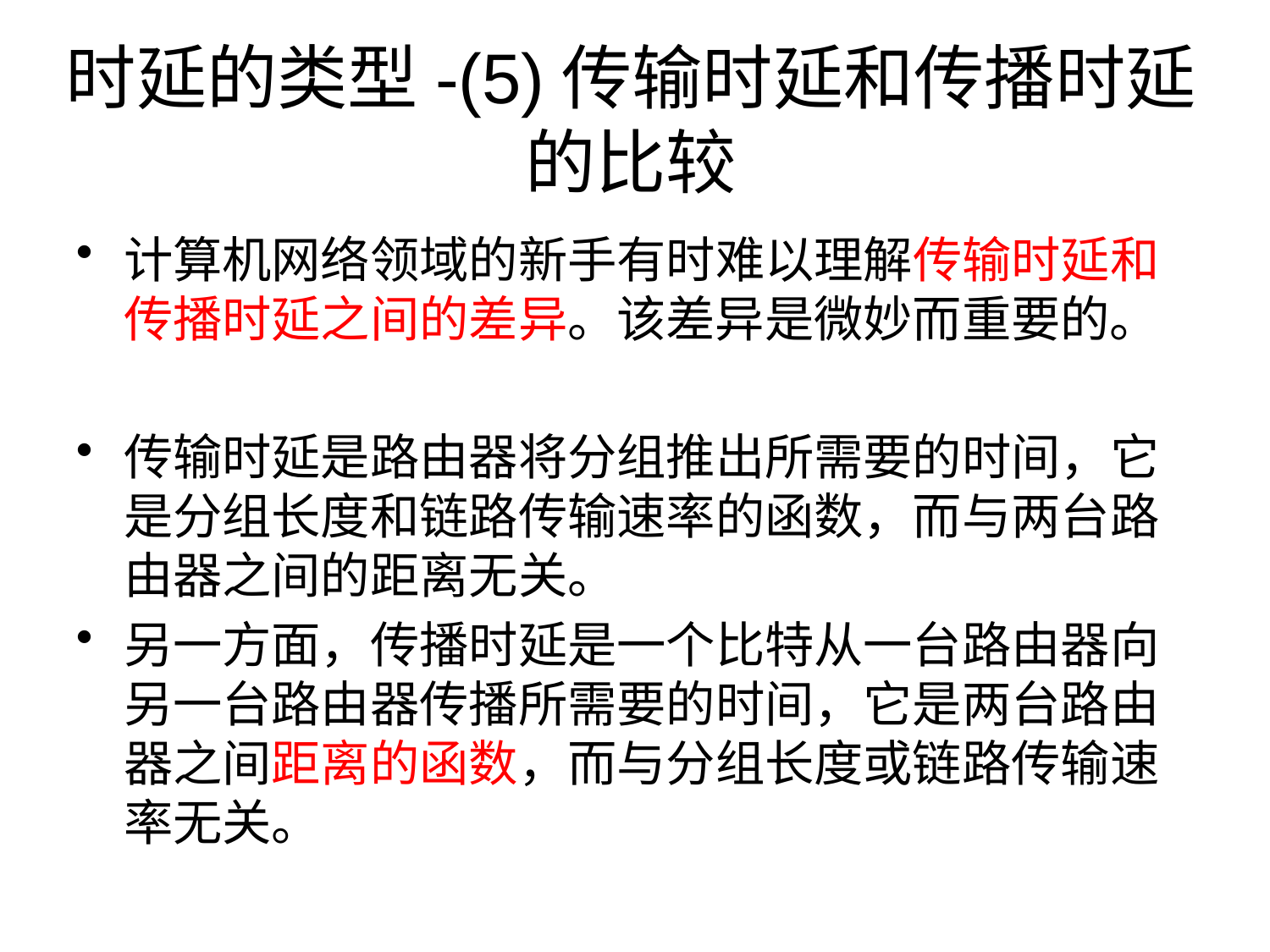

# 时延的类型-(5)传输时延和传播时延的比较
计算机网络领域的新手有时难以理解传输时延和传播时延之间的差异。该差异是微妙而重要的。

传输时延是路由器将分组推出所需要的时间，它是分组长度和链路传输速率的函数，而与两台路由器之间的距离无关。
另一方面，传播时延是一个比特从一台路由器向另一台路由器传播所需要的时间，它是两台路由器之间距离的函数，而与分组长度或链路传输速率无关。